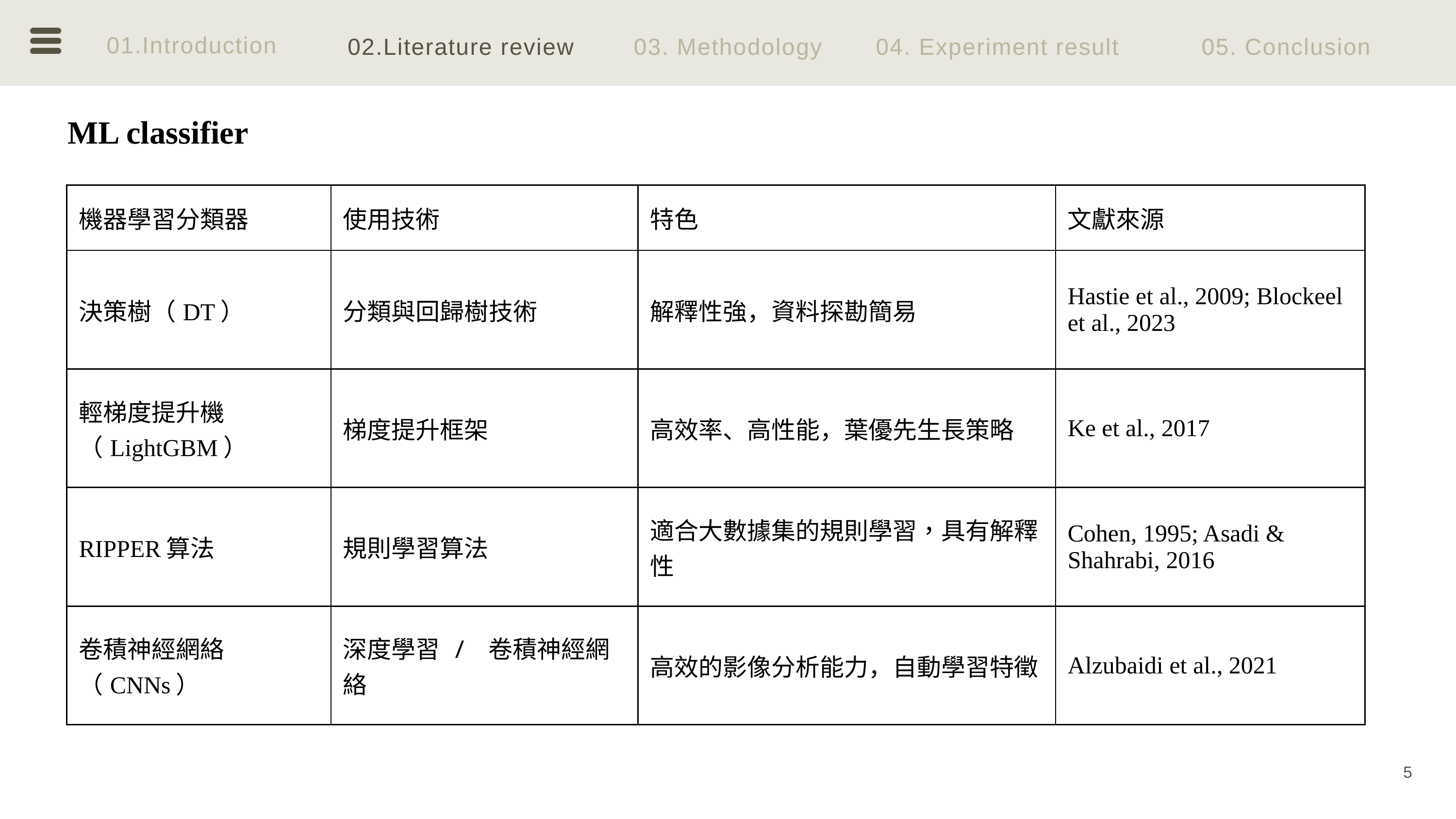

01.Introduction
02.Literature review
03. Methodology
04. Experiment result
05. Conclusion

ML classifier
| 機器學習分類器 | 使用技術 | 特色 | 文獻來源 |
| --- | --- | --- | --- |
| 決策樹（DT） | 分類與回歸樹技術 | 解釋性強，資料探勘簡易 | Hastie et al., 2009; Blockeel et al., 2023 |
| 輕梯度提升機 （LightGBM） | 梯度提升框架 | 高效率、高性能，葉優先生長策略 | Ke et al., 2017 |
| RIPPER算法 | 規則學習算法 | 適合大數據集的規則學習，具有解釋性 | Cohen, 1995; Asadi & Shahrabi, 2016 |
| 卷積神經網絡 （CNNs） | 深度學習 / 卷積神經網絡 | 高效的影像分析能力，自動學習特徵 | Alzubaidi et al., 2021 |
5